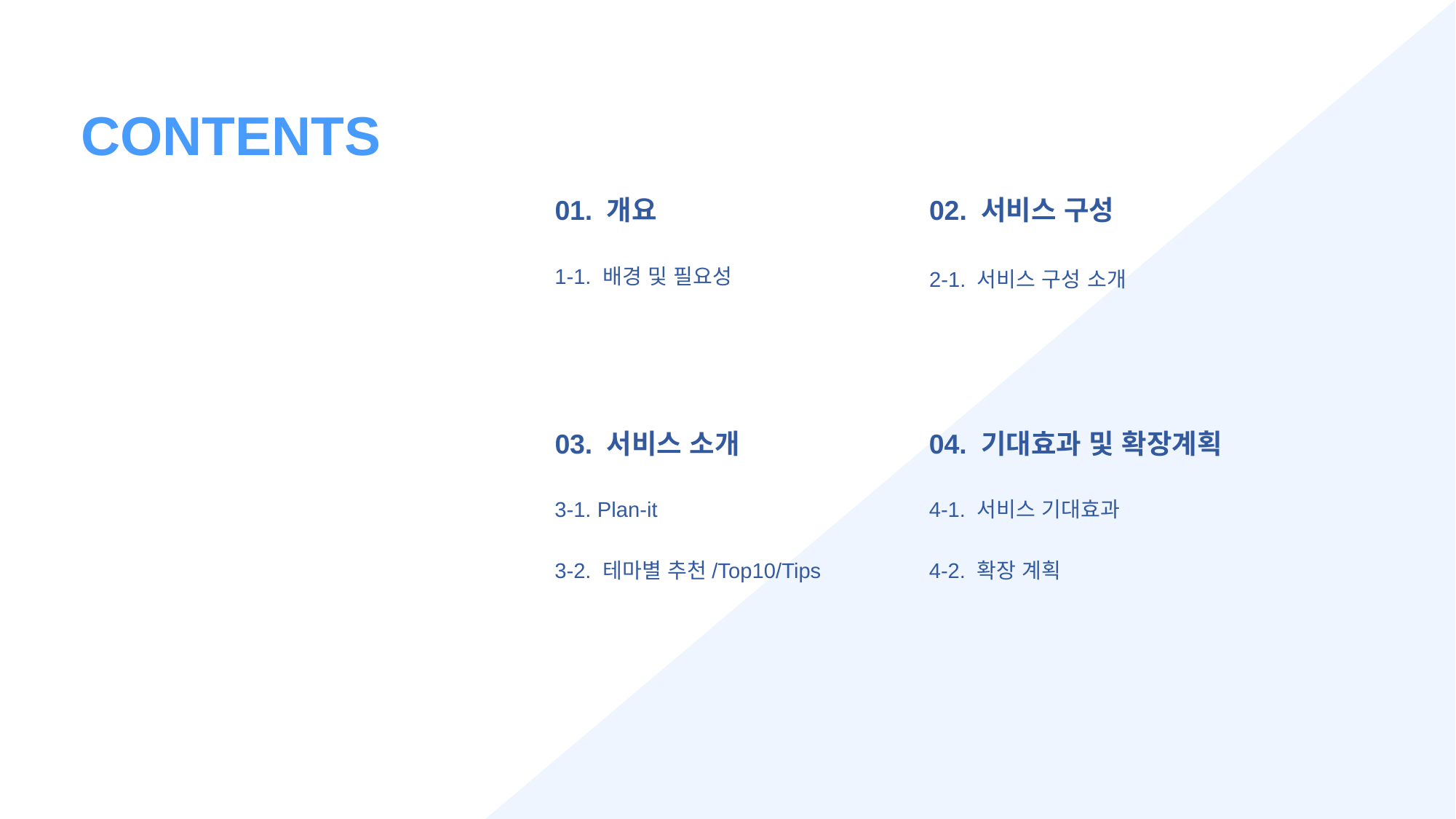

CONTENTS
01. 개요
1-1. 배경 및 필요성
02. 서비스 구성
2-1. 서비스 구성 소개
03. 서비스 소개
3-1. Plan-it
3-2. 테마별 추천/Top10/Tips
04. 기대효과 및 확장계획
4-1. 서비스 기대효과
4-2. 확장 계획